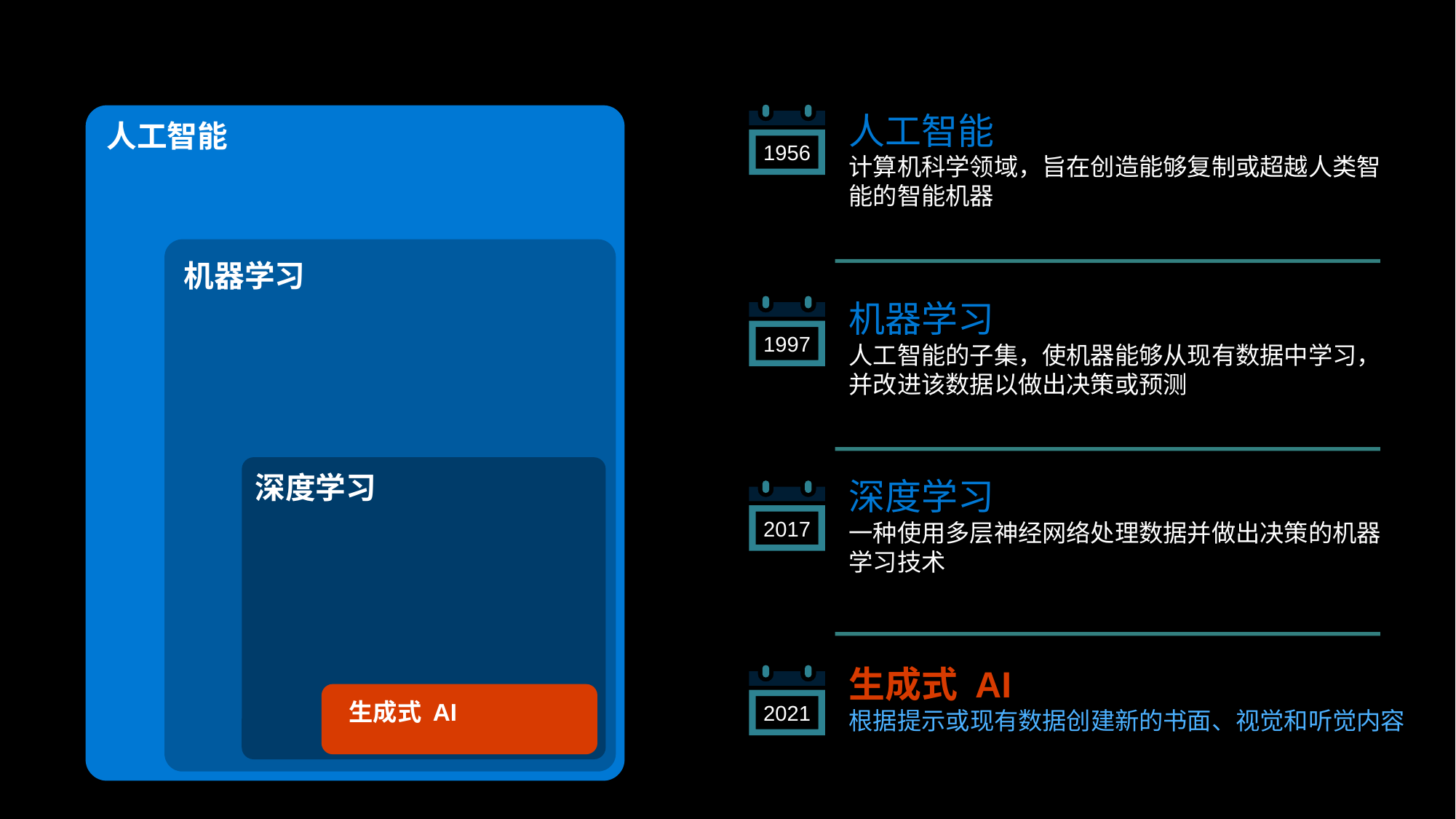

人工智能
计算机科学领域，旨在创造能够复制或超越人类智能的智能机器

1956

人工智能

机器学习
机器学习
人工智能的子集，使机器能够从现有数据中学习，并改进该数据以做出决策或预测

1997

深度学习
深度学习
一种使用多层神经网络处理数据并做出决策的机器学习技术

2017
生成式 AI
根据提示或现有数据创建新的书面、视觉和听觉内容

2021

生成式 AI